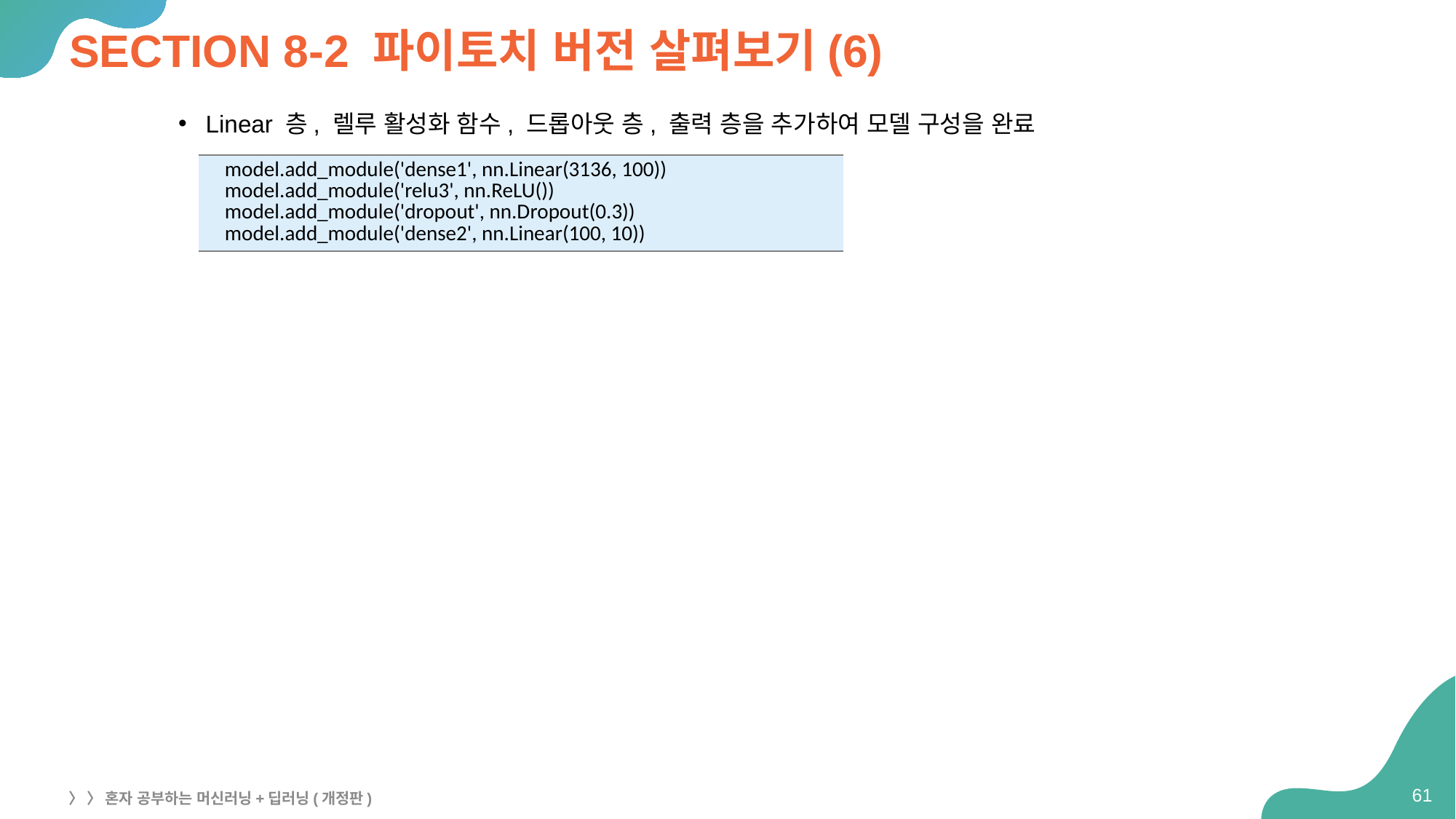

# SECTION 8-2 파이토치 버전 살펴보기(6)
Linear 층, 렐루 활성화 함수, 드롭아웃 층, 출력 층을 추가하여 모델 구성을 완료
| model.add\_module('dense1', nn.Linear(3136, 100)) model.add\_module('relu3', nn.ReLU()) model.add\_module('dropout', nn.Dropout(0.3)) model.add\_module('dense2', nn.Linear(100, 10)) |
| --- |
61
〉 〉 혼자 공부하는 머신러닝+딥러닝(개정판)